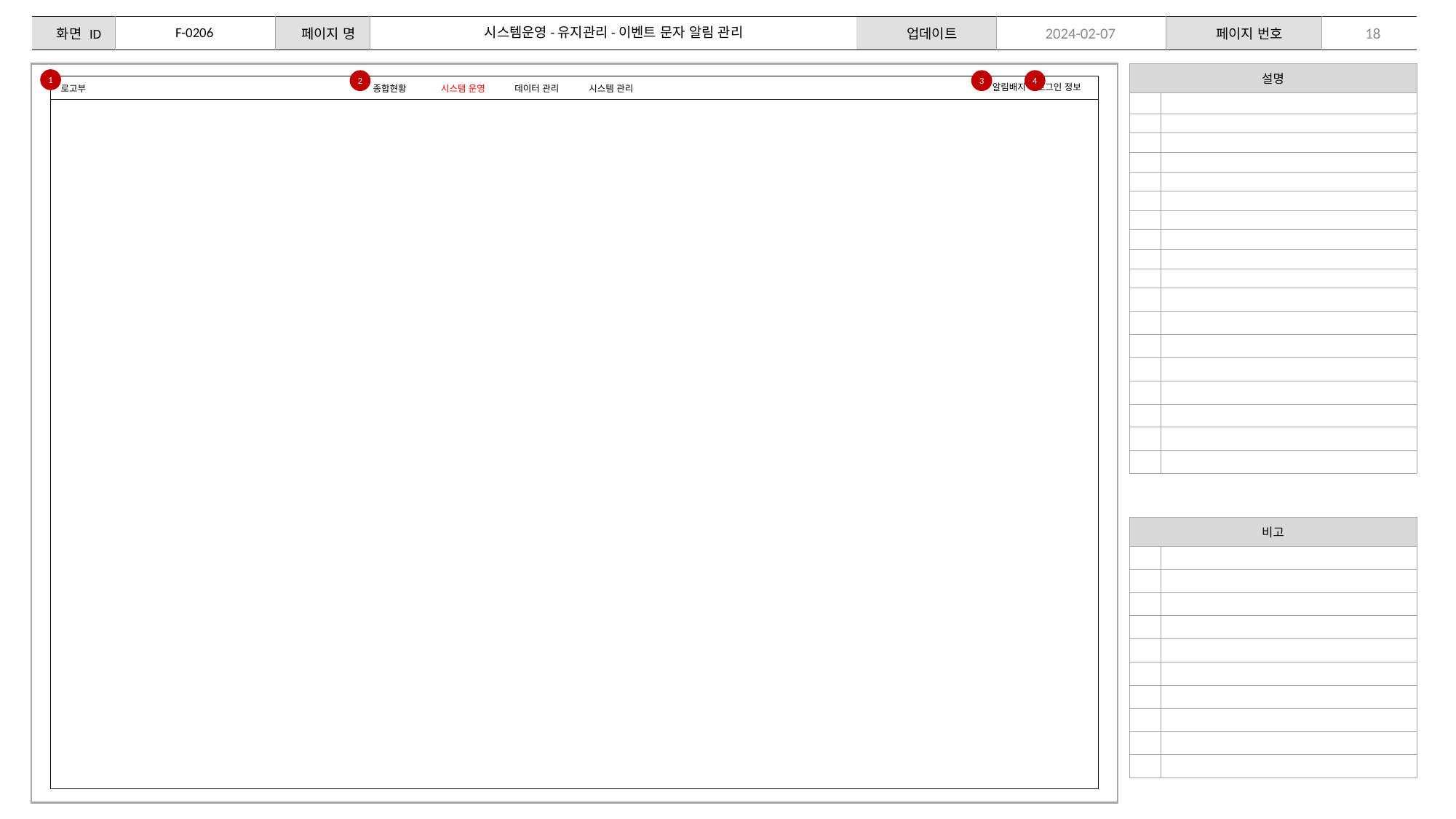

F-0206
시스템운영-유지관리-이벤트 문자 알림 관리
18
2024-02-07
| 설명 |  |
| --- | --- |
|  |  |
|  |  |
|  |  |
|  |  |
|  |  |
|  |  |
|  |  |
|  |  |
|  |  |
|  |  |
|  |  |
|  |  |
|  |  |
|  |  |
|  |  |
|  |  |
|  |  |
|  |  |
1
2
3
4

알림배지
로그인 정보
로고부
종합현황
시스템 운영
데이터 관리
시스템 관리

| 비고 |  |
| --- | --- |
|  |  |
|  |  |
|  |  |
|  |  |
|  |  |
|  |  |
|  |  |
|  |  |
|  |  |
|  |  |